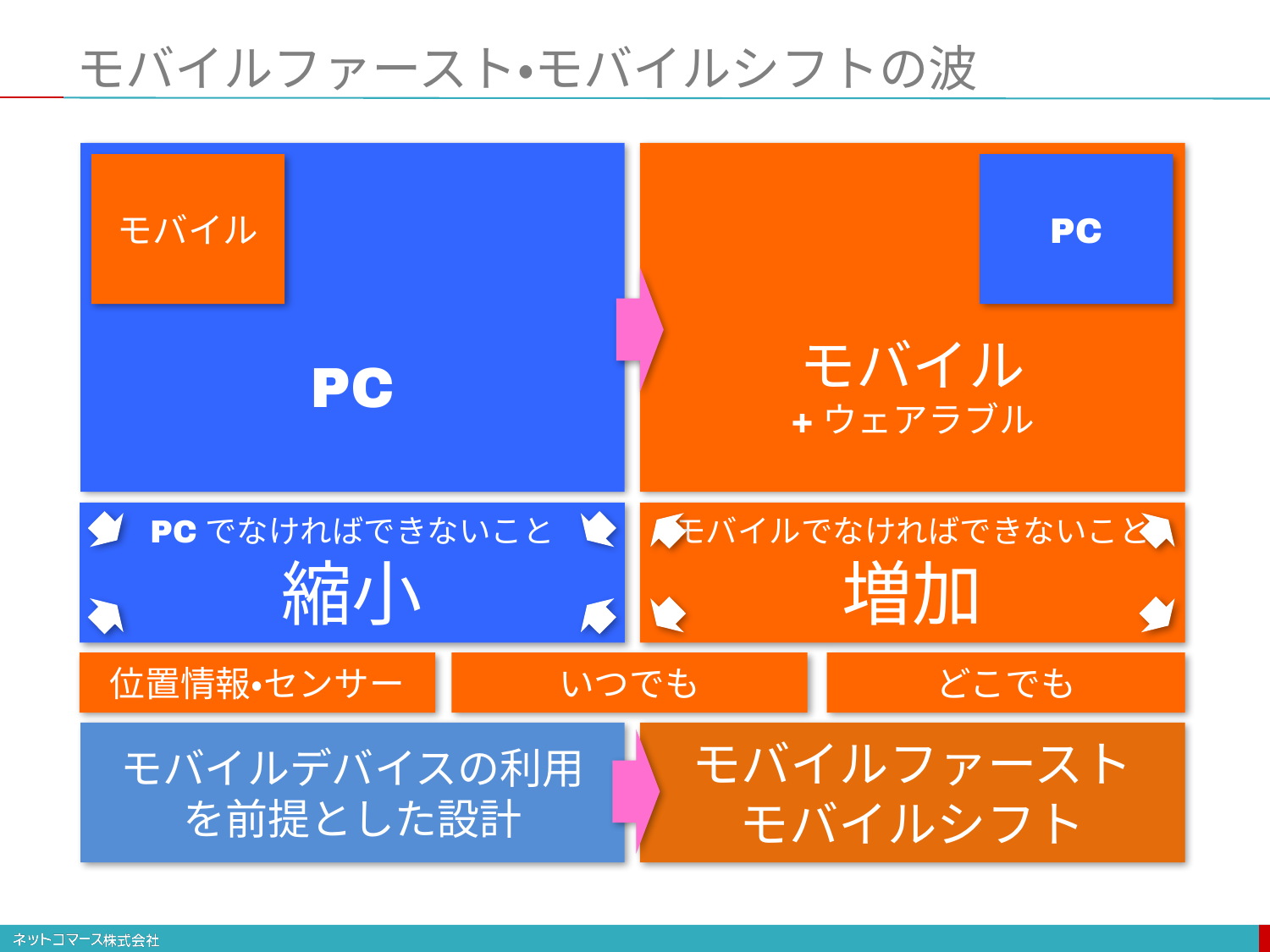

# モバイルファースト・モバイルシフトの波

PC

モバイル
+ウェアラブル
モバイル
PC

PCでなければできないこと
縮小
モバイルでなければできないこと
増加

位置情報・センサー
いつでも
どこでも
モバイルデバイスの利用
を前提とした設計
モバイルファースト
モバイルシフト